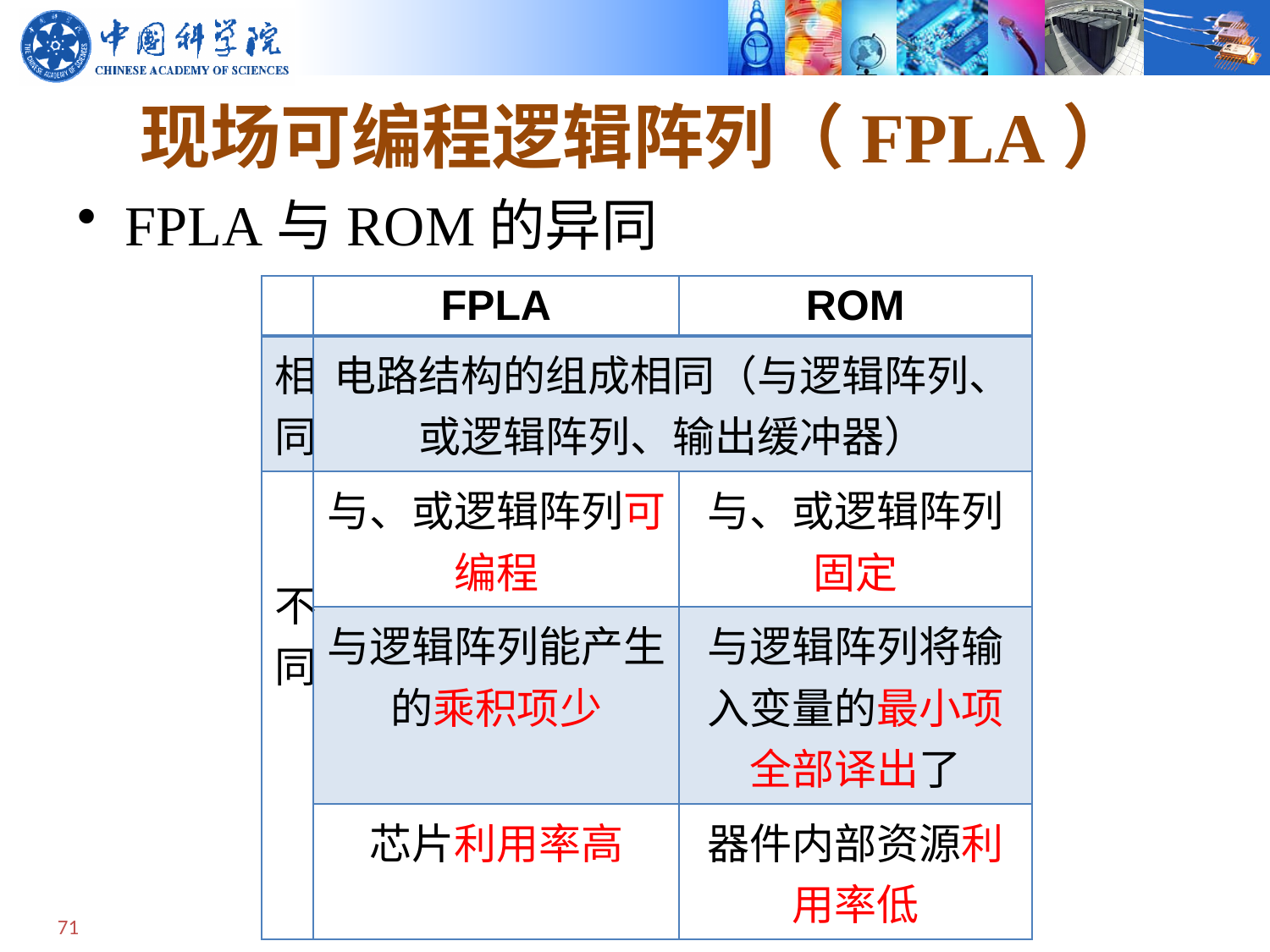

# 现场可编程逻辑阵列（FPLA）
FPLA与ROM的异同

|  | FPLA | ROM |
| --- | --- | --- |
| 相同 | 电路结构的组成相同（与逻辑阵列、或逻辑阵列、输出缓冲器） |  |
| 不同 | 与、或逻辑阵列可编程 | 与、或逻辑阵列固定 |
|  | 与逻辑阵列能产生的乘积项少 | 与逻辑阵列将输入变量的最小项全部译出了 |
|  | 芯片利用率高 | 器件内部资源利用率低 |